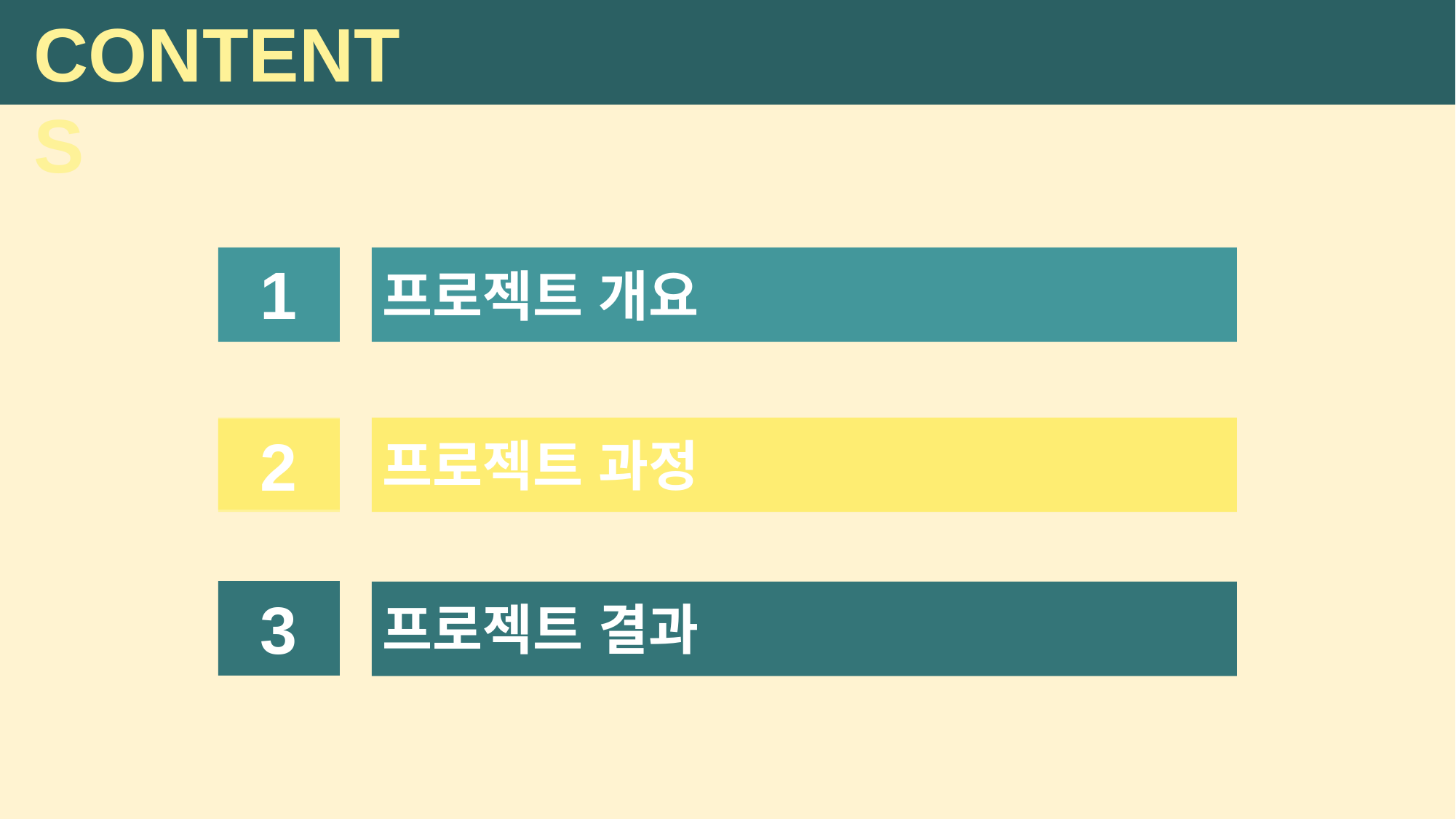

CONTENTS

1
프로젝트 개요

2
프로젝트 과정

3
프로젝트 결과